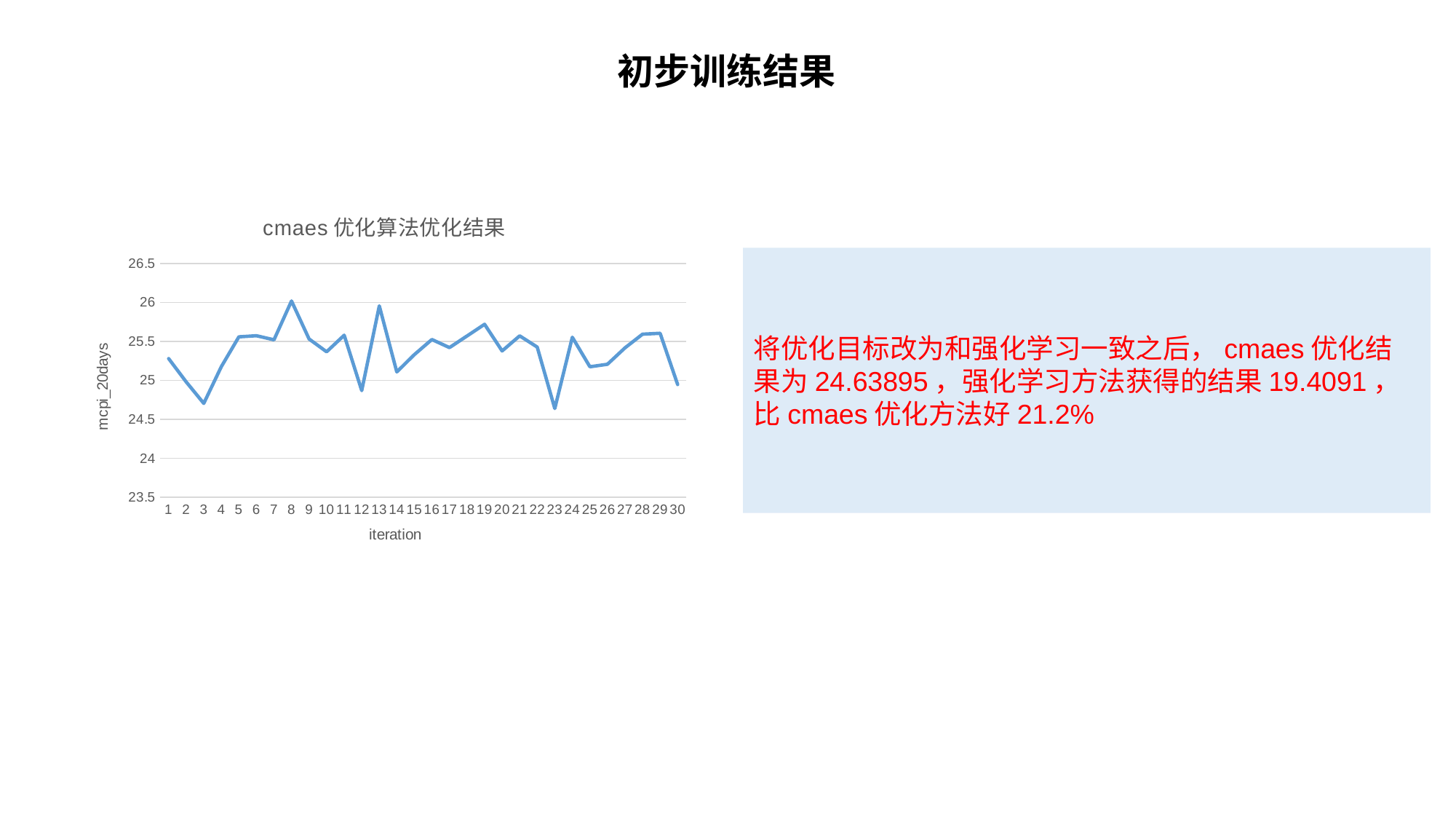

初步训练结果

### Chart: cmaes优化算法优化结果

| Category |  |
|---|---|
将优化目标改为和强化学习一致之后，cmaes优化结果为24.63895，强化学习方法获得的结果19.4091，比cmaes优化方法好21.2%